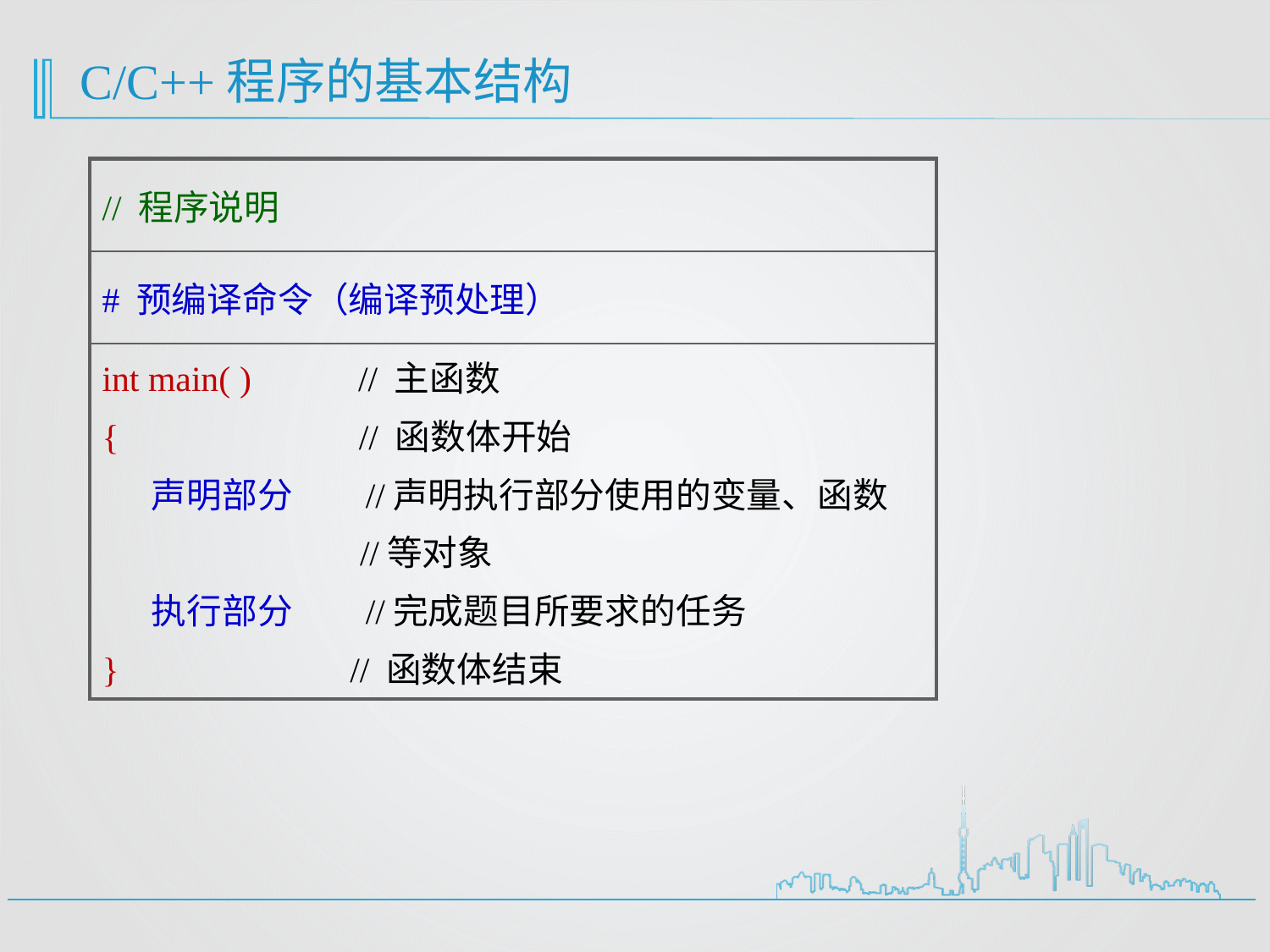

# C/C++程序的基本结构
| // 程序说明 |
| --- |
| # 预编译命令（编译预处理） |
| int main( ) // 主函数 { // 函数体开始 声明部分 //声明执行部分使用的变量、函数 //等对象 执行部分 //完成题目所要求的任务 } // 函数体结束 |